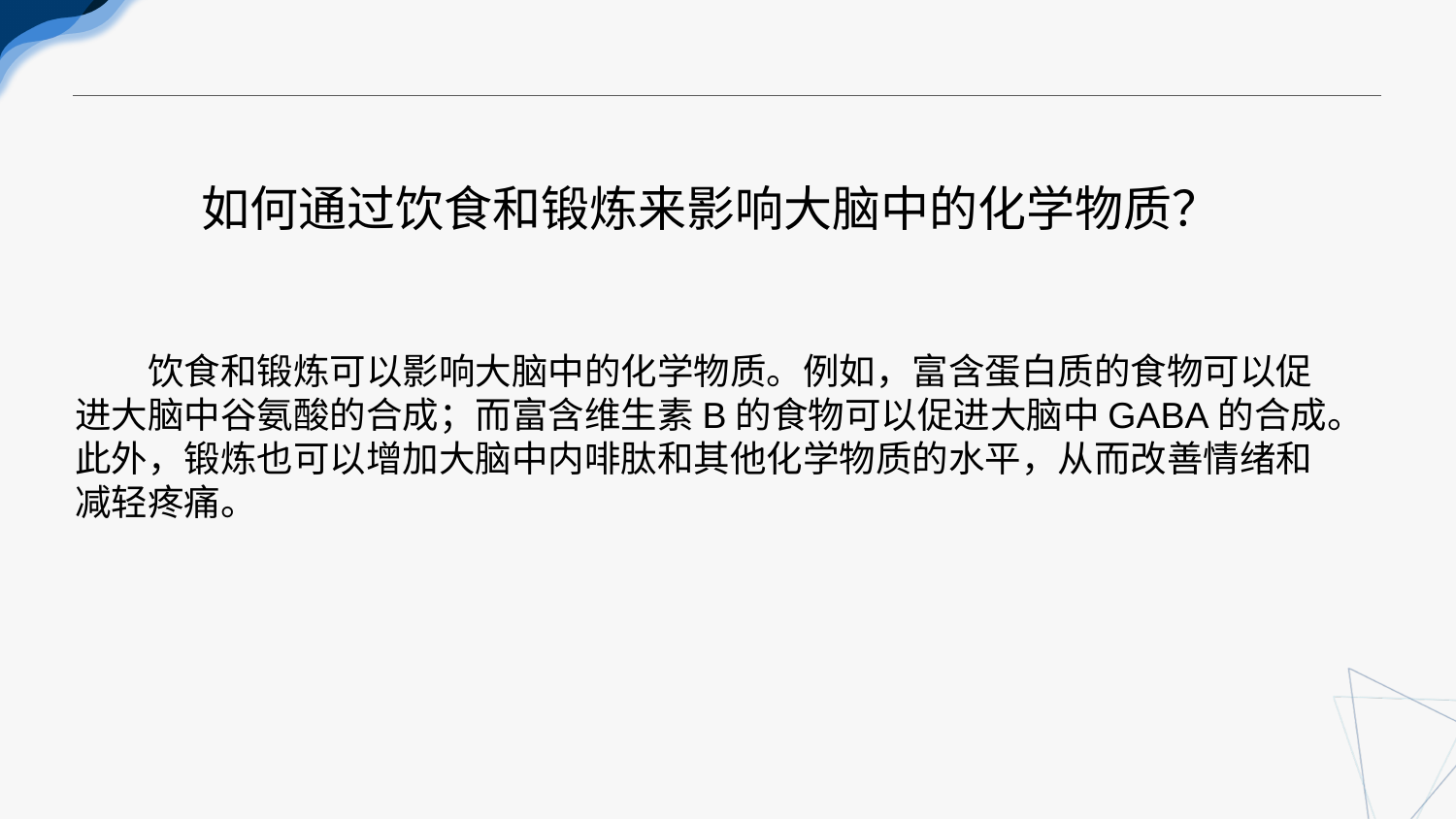

如何通过饮食和锻炼来影响大脑中的化学物质？
饮食和锻炼可以影响大脑中的化学物质。例如，富含蛋白质的食物可以促进大脑中谷氨酸的合成；而富含维生素B的食物可以促进大脑中GABA的合成。此外，锻炼也可以增加大脑中内啡肽和其他化学物质的水平，从而改善情绪和减轻疼痛。